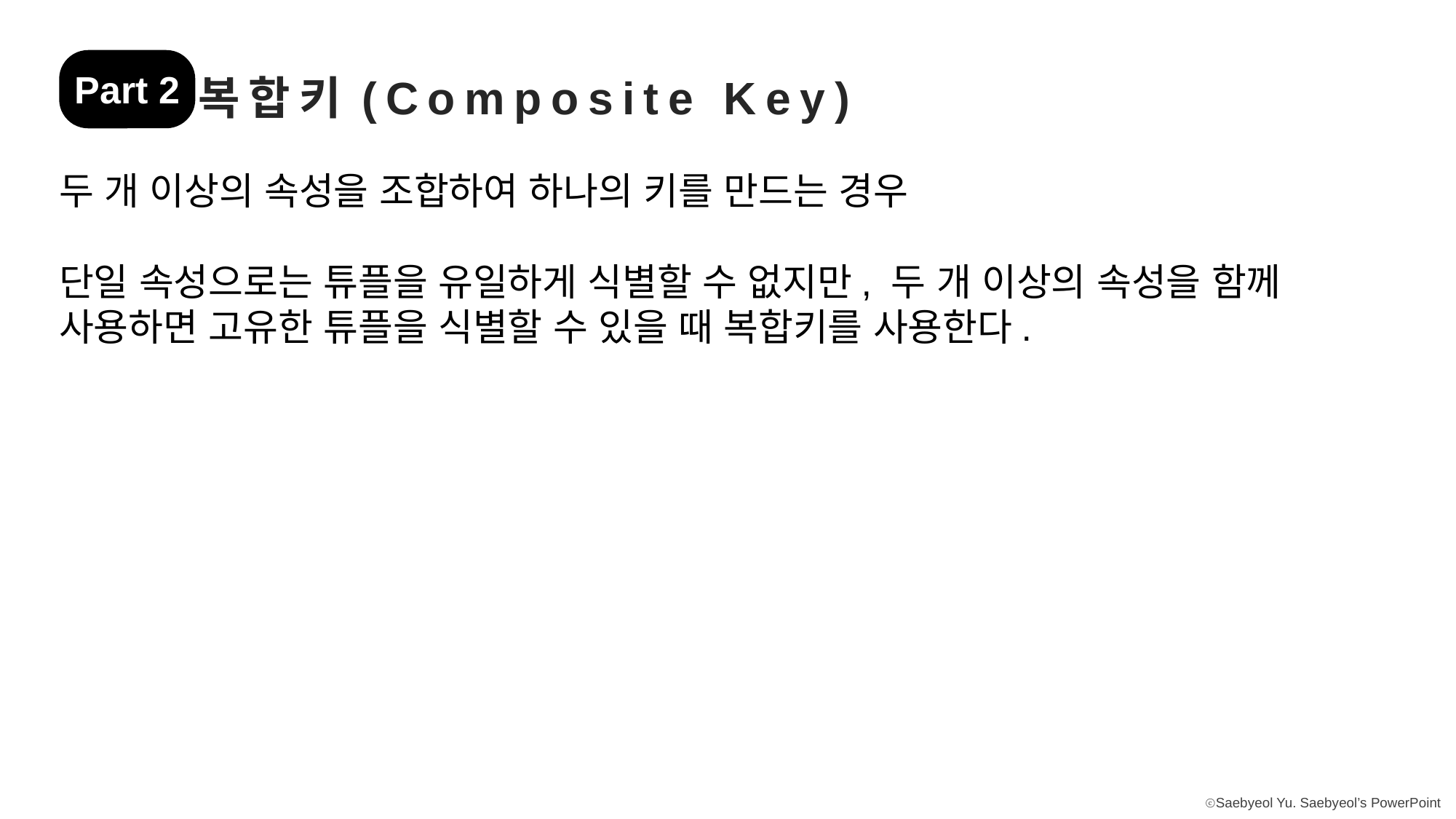

Part 2
복합키(Composite Key)
두 개 이상의 속성을 조합하여 하나의 키를 만드는 경우

단일 속성으로는 튜플을 유일하게 식별할 수 없지만, 두 개 이상의 속성을 함께 사용하면 고유한 튜플을 식별할 수 있을 때 복합키를 사용한다.